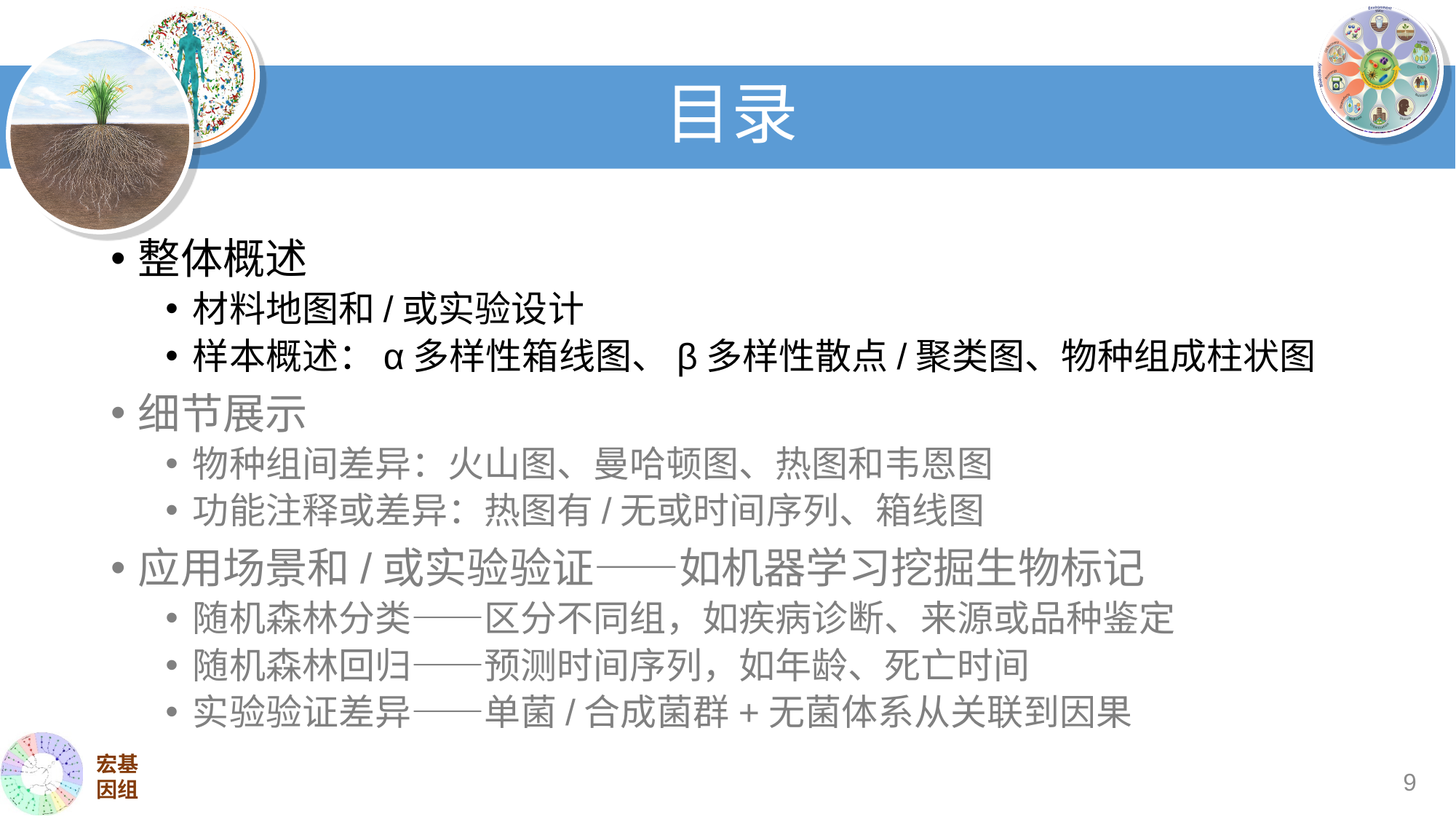

# 目录
整体概述
材料地图和/或实验设计
样本概述：α多样性箱线图、β多样性散点/聚类图、物种组成柱状图
细节展示
物种组间差异：火山图、曼哈顿图、热图和韦恩图
功能注释或差异：热图有/无或时间序列、箱线图
应用场景和/或实验验证——如机器学习挖掘生物标记
随机森林分类——区分不同组，如疾病诊断、来源或品种鉴定
随机森林回归——预测时间序列，如年龄、死亡时间
实验验证差异——单菌/合成菌群+无菌体系从关联到因果
9